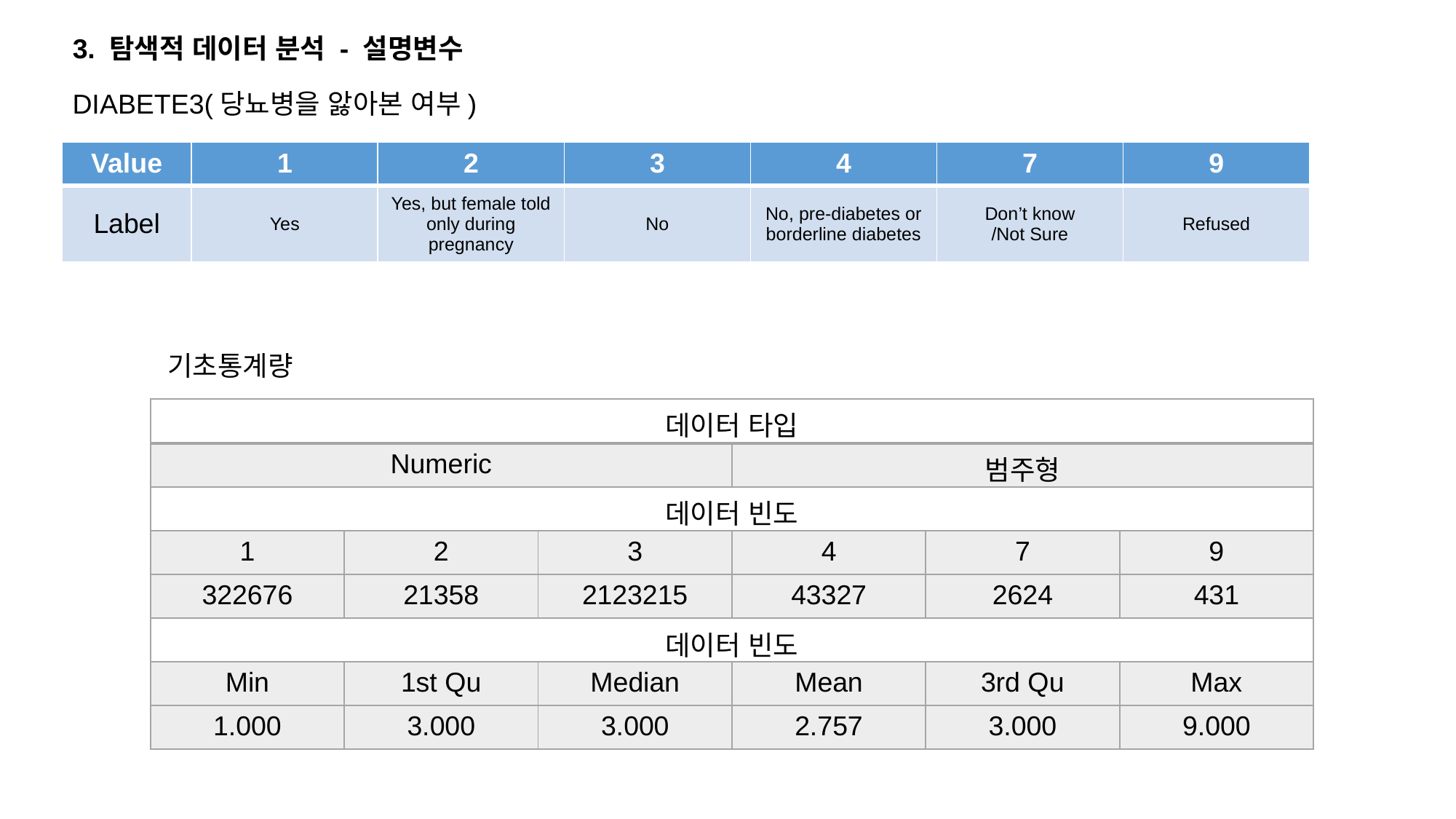

3. 탐색적 데이터 분석 - 설명변수
DIABETE3(당뇨병을 앓아본 여부)
| Value | 1 | 2 | 3 | 4 | 7 | 9 |
| --- | --- | --- | --- | --- | --- | --- |
| Label | Yes | Yes, but female told only during pregnancy | No | No, pre-diabetes or borderline diabetes | Don’t know /Not Sure | Refused |
기초통계량
| 데이터 타입 |  |  |  |  |  |
| --- | --- | --- | --- | --- | --- |
| Numeric |  |  | 범주형 |  |  |
| 데이터 빈도 |  |  |  |  |  |
| 1 | 2 | 3 | 4 | 7 | 9 |
| 322676 | 21358 | 2123215 | 43327 | 2624 | 431 |
| 데이터 빈도 |  |  |  |  |  |
| Min | 1st Qu | Median | Mean | 3rd Qu | Max |
| 1.000 | 3.000 | 3.000 | 2.757 | 3.000 | 9.000 |